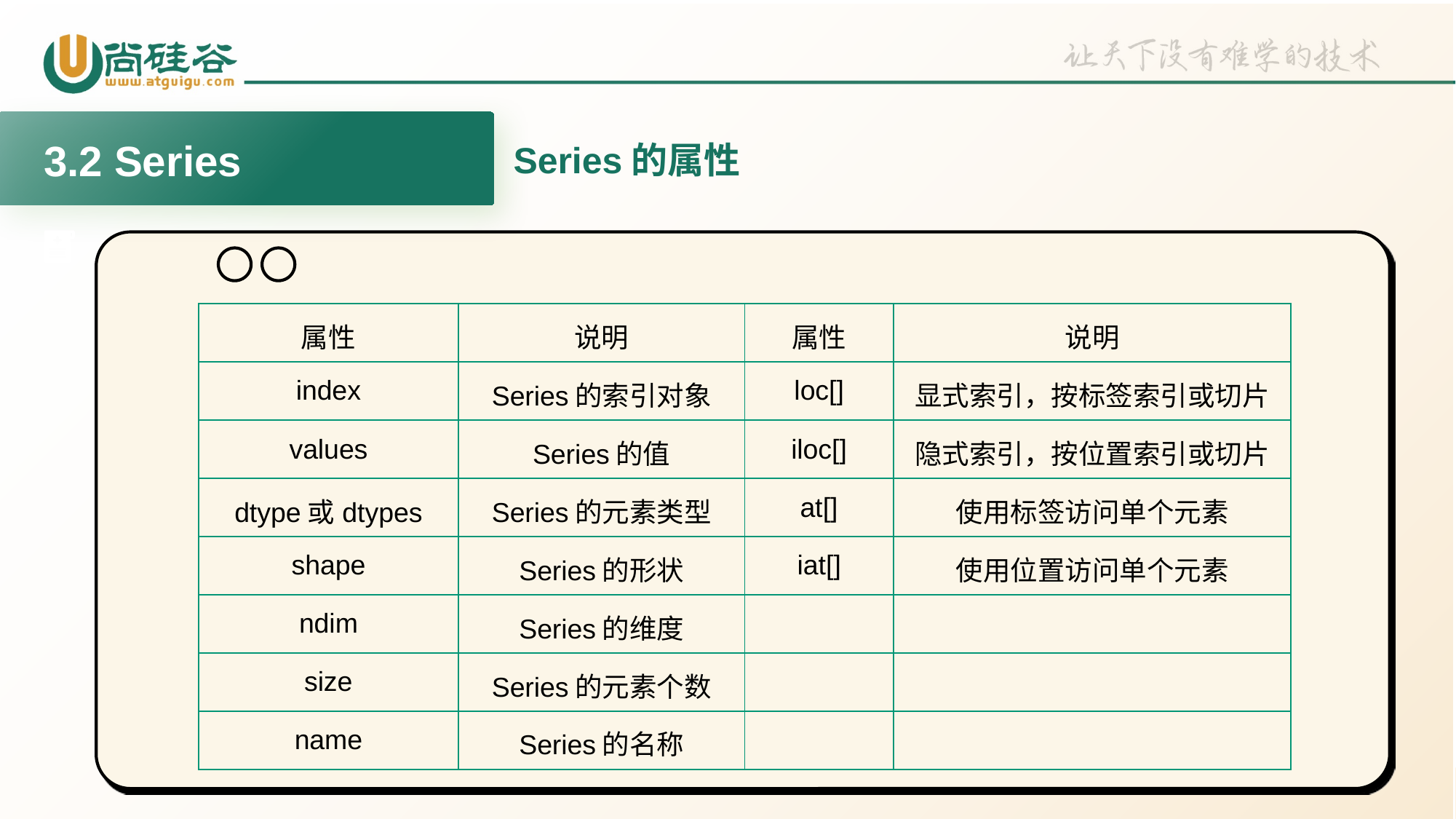

3.2 Series

Series的属性

| 属性 | 说明 | 属性 | 说明 |
| --- | --- | --- | --- |
| index | Series的索引对象 | loc[] | 显式索引，按标签索引或切片 |
| values | Series的值 | iloc[] | 隐式索引，按位置索引或切片 |
| dtype或dtypes | Series的元素类型 | at[] | 使用标签访问单个元素 |
| shape | Series的形状 | iat[] | 使用位置访问单个元素 |
| ndim | Series的维度 |  |  |
| size | Series的元素个数 |  |  |
| name | Series的名称 |  |  |